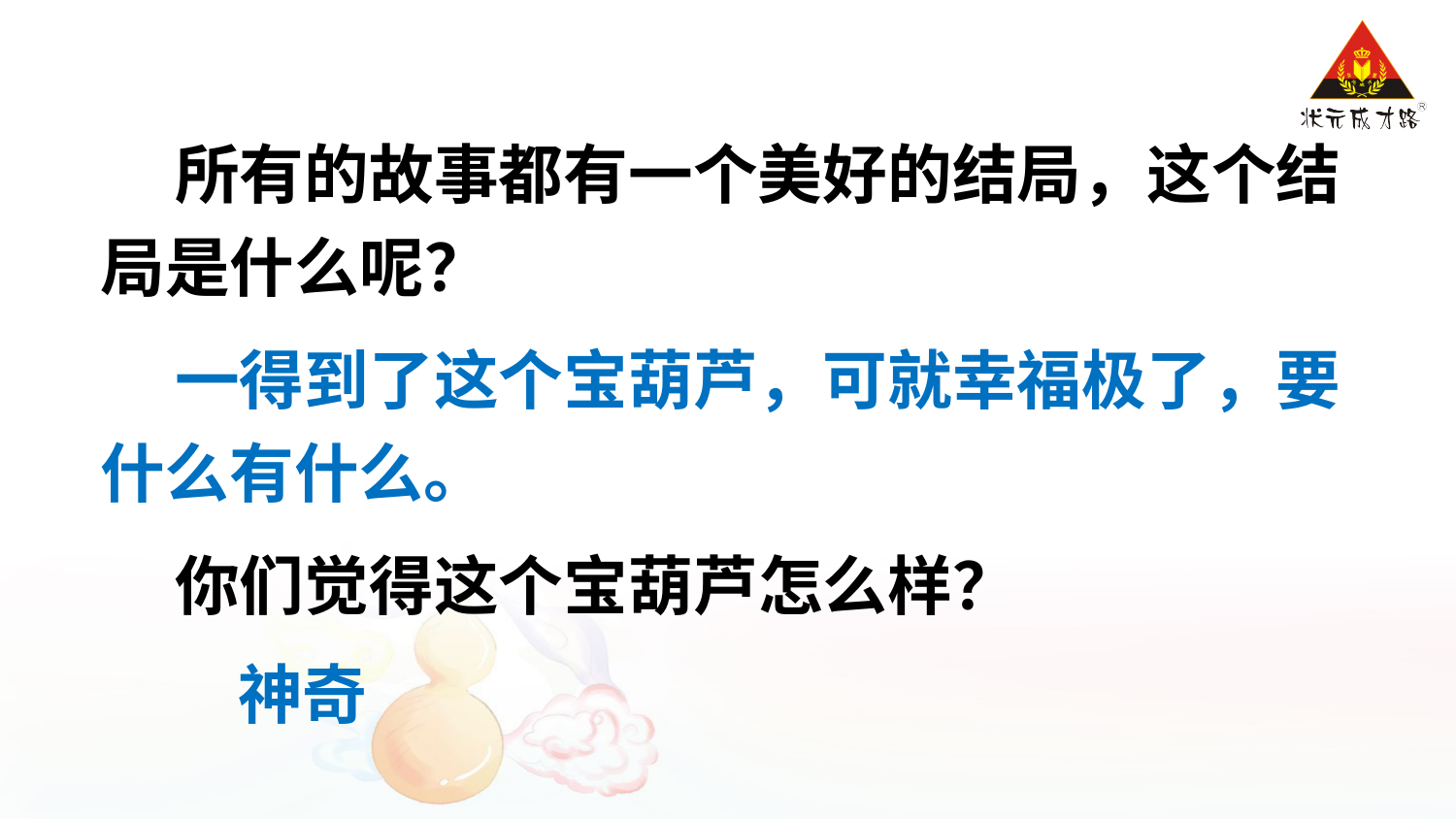

所有的故事都有一个美好的结局，这个结局是什么呢？
    一得到了这个宝葫芦，可就幸福极了，要什么有什么。
    你们觉得这个宝葫芦怎么样？
神奇